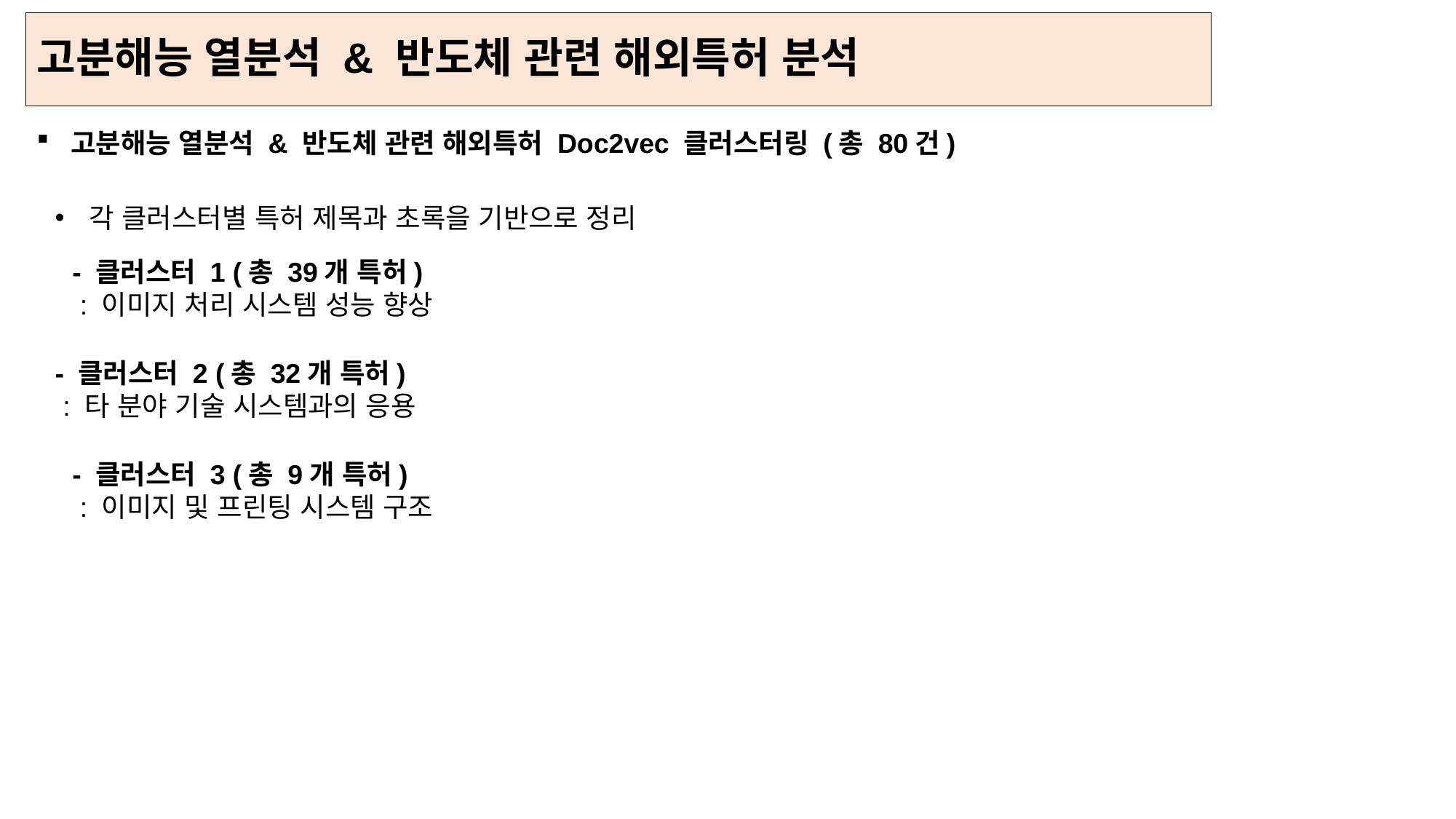

고분해능 열분석 & 반도체 관련 해외특허 분석
고분해능 열분석 & 반도체 관련 해외특허 Doc2vec 클러스터링 (총 80건)
각 클러스터별 특허 제목과 초록을 기반으로 정리
- 클러스터 1 (총 39개 특허)
 : 이미지 처리 시스템 성능 향상
- 클러스터 2 (총 32개 특허)
 : 타 분야 기술 시스템과의 응용
- 클러스터 3 (총 9개 특허)
 : 이미지 및 프린팅 시스템 구조